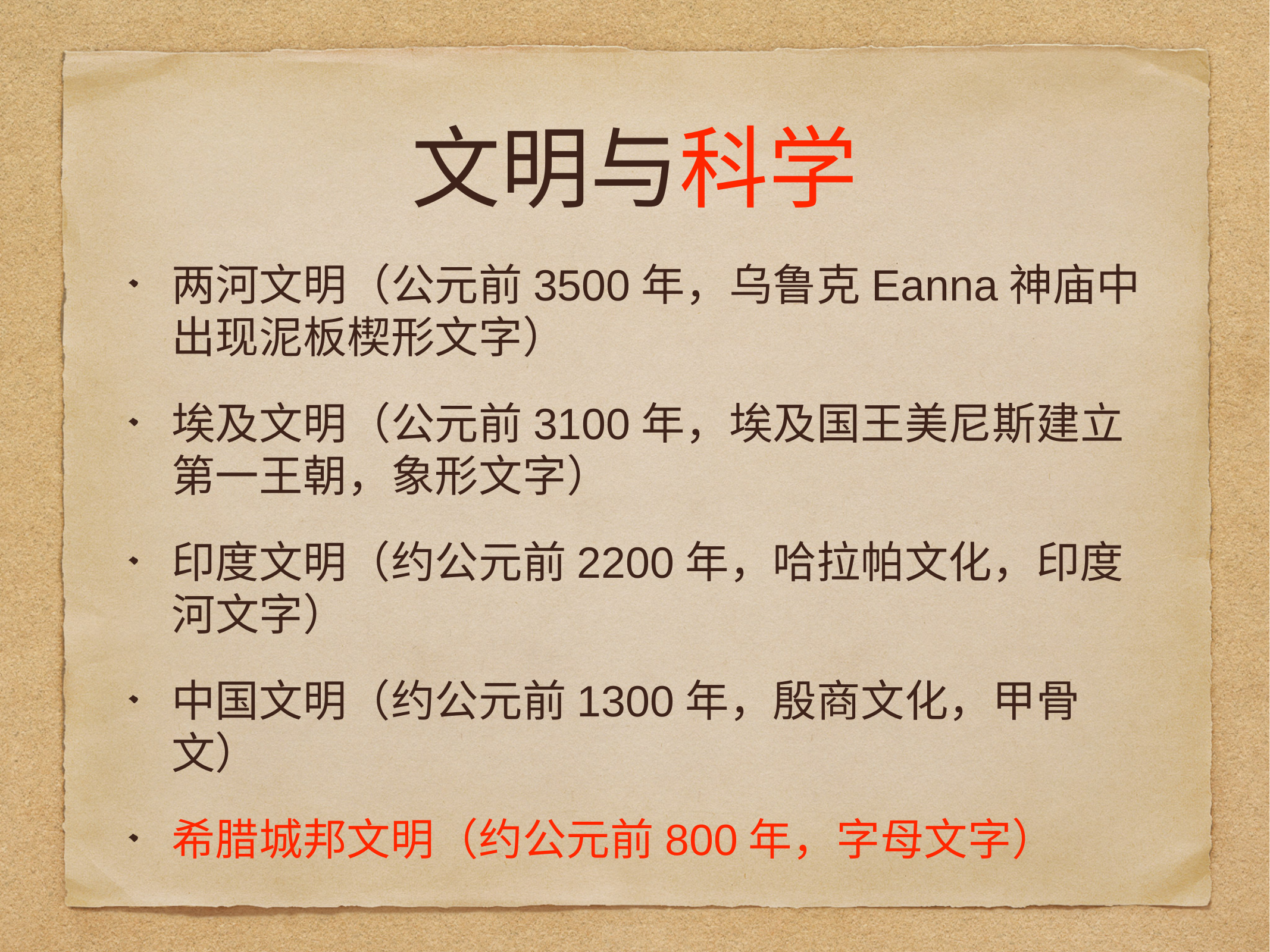

# 文明与科学
两河文明（公元前3500年，乌鲁克Eanna神庙中出现泥板楔形文字）
埃及文明（公元前3100年，埃及国王美尼斯建立第一王朝，象形文字）
印度文明（约公元前2200年，哈拉帕文化，印度河文字）
中国文明（约公元前1300年，殷商文化，甲骨文）
希腊城邦文明（约公元前800年，字母文字）